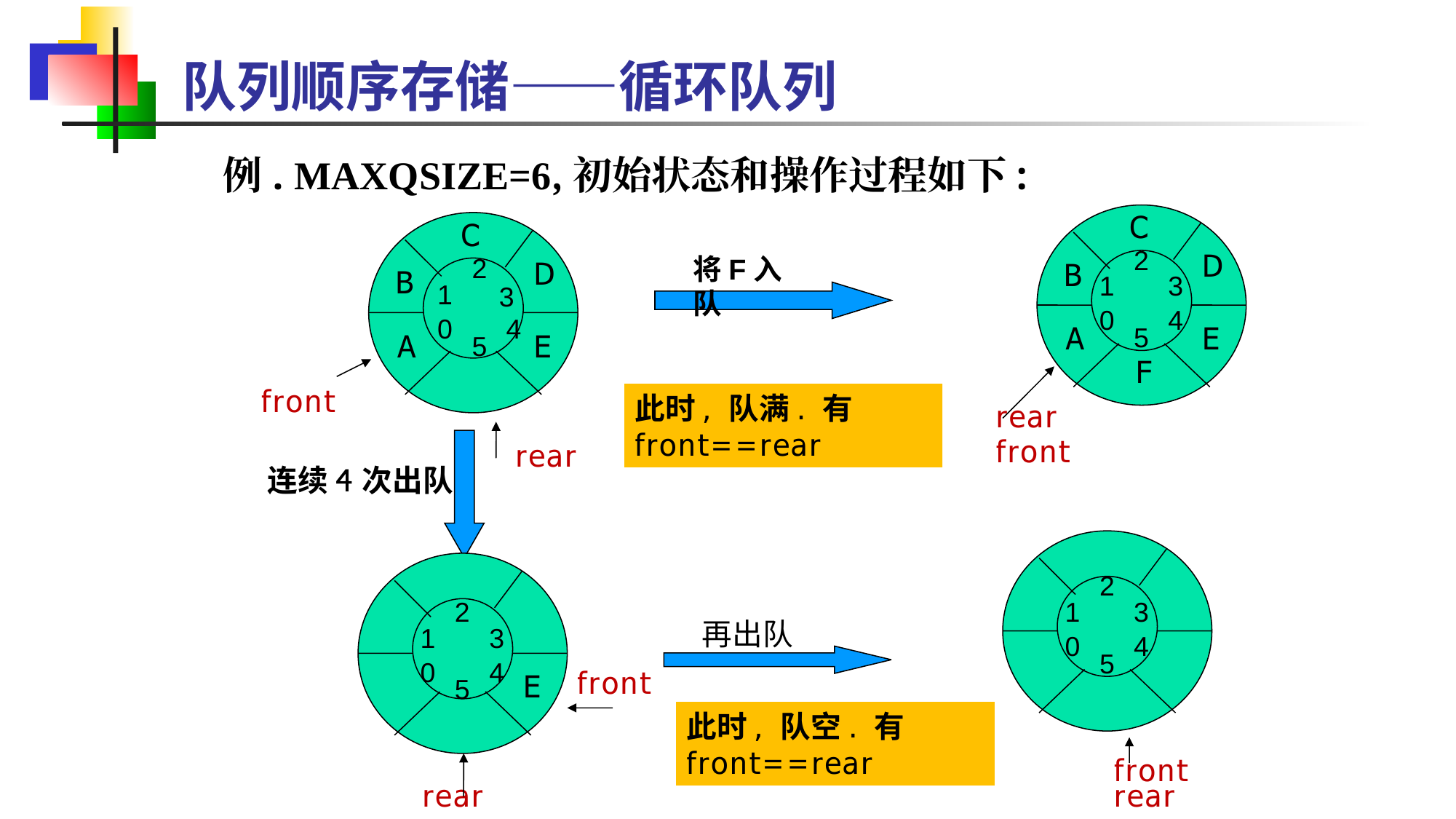

队列顺序存储——循环队列
例. MAXQSIZE=6,初始状态和操作过程如下:
C

D
B

A
E

F

rear
front
2
1
3
0
4
5
C

D
B

A
E

front

rear
将F入队

2
1
3
0
4
5
此时, 队满. 有front==rear

连续4次出队

front
rear
2
1
3
0
4
5

front
E

rear
2
1
3
0
4
5
再出队

此时, 队空. 有front==rear